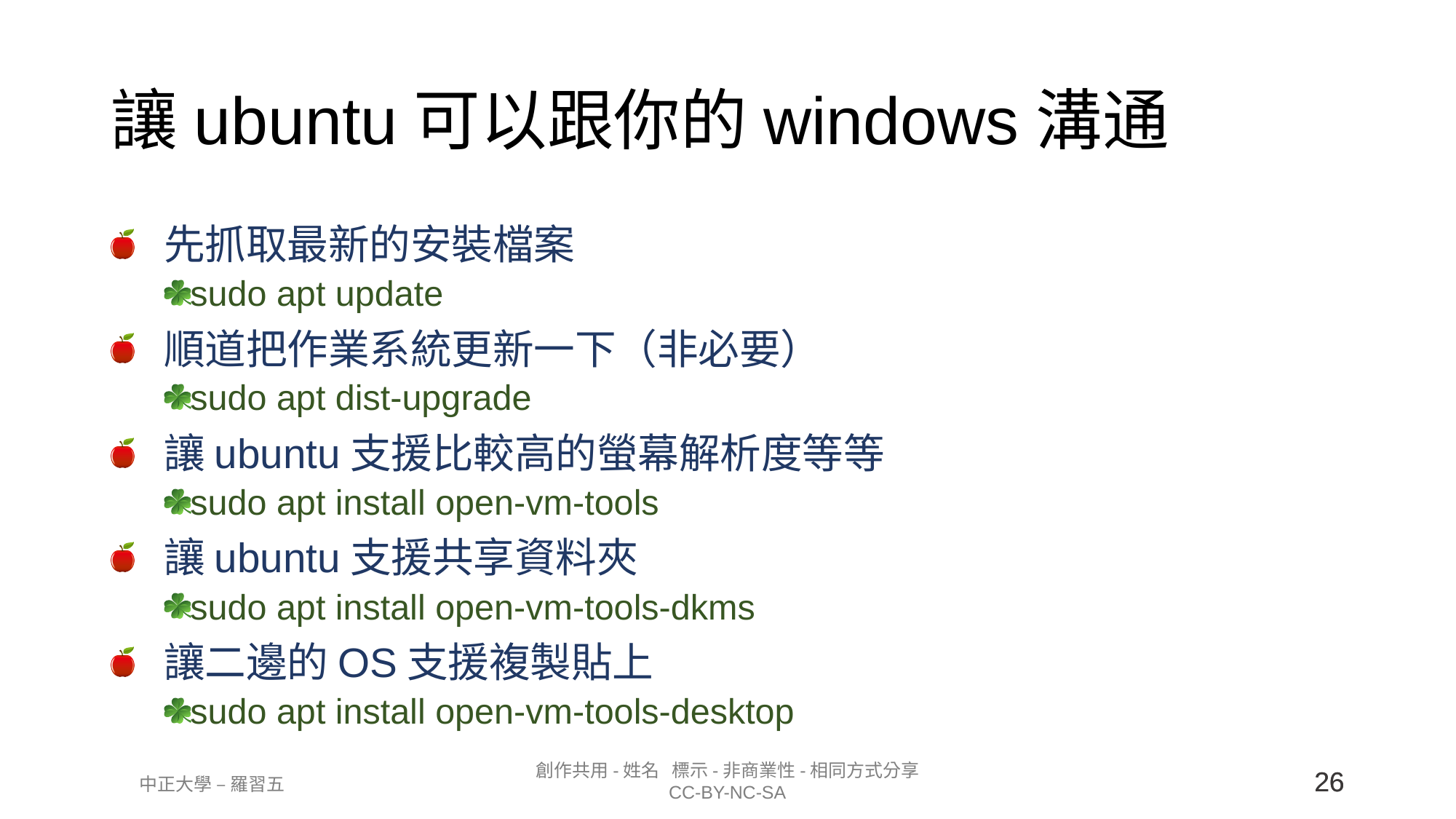

# 讓ubuntu可以跟你的windows溝通
先抓取最新的安裝檔案
sudo apt update
順道把作業系統更新一下（非必要）
sudo apt dist-upgrade
讓ubuntu支援比較高的螢幕解析度等等
sudo apt install open-vm-tools
讓ubuntu支援共享資料夾
sudo apt install open-vm-tools-dkms
讓二邊的OS支援複製貼上
sudo apt install open-vm-tools-desktop